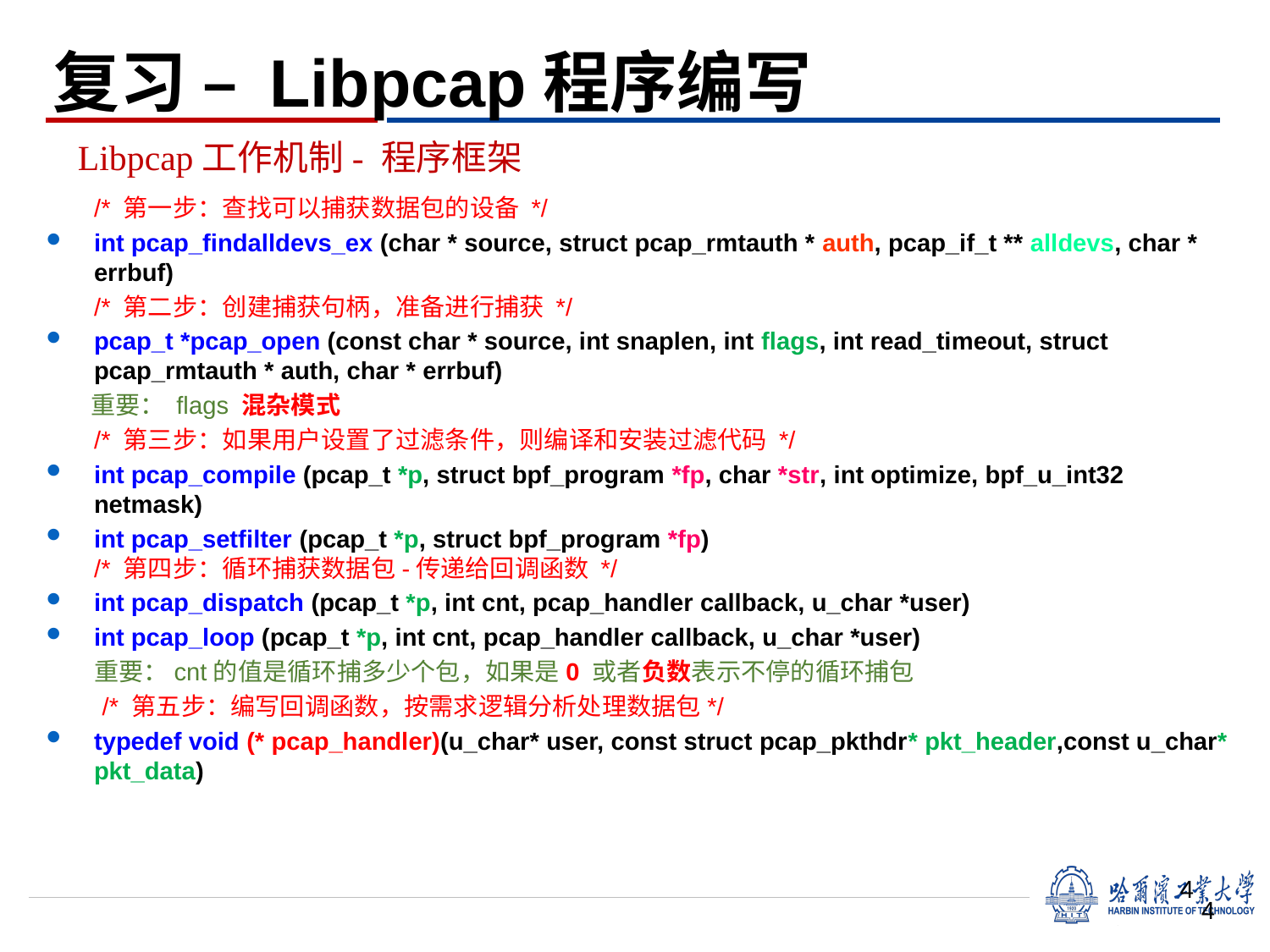

复习 – Libpcap程序编写
Libpcap工作机制- 程序框架

	/* 第一步：查找可以捕获数据包的设备 */
int pcap_findalldevs_ex (char * source, struct pcap_rmtauth * auth, pcap_if_t ** alldevs, char * errbuf)
	/* 第二步：创建捕获句柄，准备进行捕获 */
pcap_t *pcap_open (const char * source, int snaplen, int flags, int read_timeout, struct pcap_rmtauth * auth, char * errbuf)
       重要： flags 混杂模式
	/* 第三步：如果用户设置了过滤条件，则编译和安装过滤代码 */
int pcap_compile (pcap_t *p, struct bpf_program *fp, char *str, int optimize, bpf_u_int32 netmask)
int pcap_setfilter (pcap_t *p, struct bpf_program *fp)
/* 第四步：循环捕获数据包-传递给回调函数 */
int pcap_dispatch (pcap_t *p, int cnt, pcap_handler callback, u_char *user)
int pcap_loop (pcap_t *p, int cnt, pcap_handler callback, u_char *user)
	重要：cnt的值是循环捕多少个包，如果是0 或者负数表示不停的循环捕包
        /* 第五步：编写回调函数，按需求逻辑分析处理数据包*/
typedef void (* pcap_handler)(u_char* user, const struct pcap_pkthdr* pkt_header,const u_char* pkt_data)

4
4